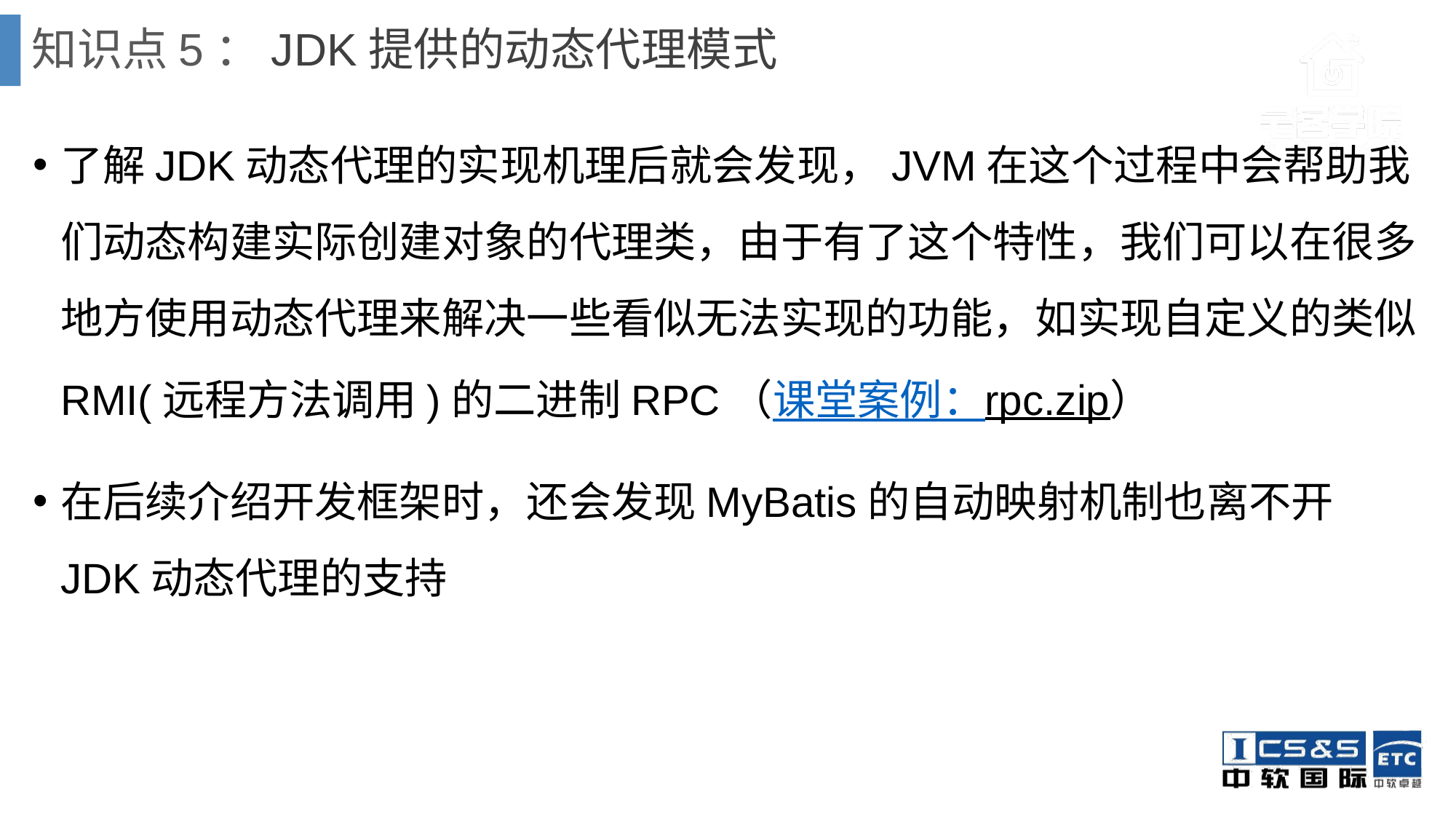

# 知识点5：JDK提供的动态代理模式
了解JDK动态代理的实现机理后就会发现，JVM在这个过程中会帮助我们动态构建实际创建对象的代理类，由于有了这个特性，我们可以在很多地方使用动态代理来解决一些看似无法实现的功能，如实现自定义的类似RMI(远程方法调用)的二进制RPC（课堂案例：rpc.zip）
在后续介绍开发框架时，还会发现MyBatis的自动映射机制也离不开JDK动态代理的支持